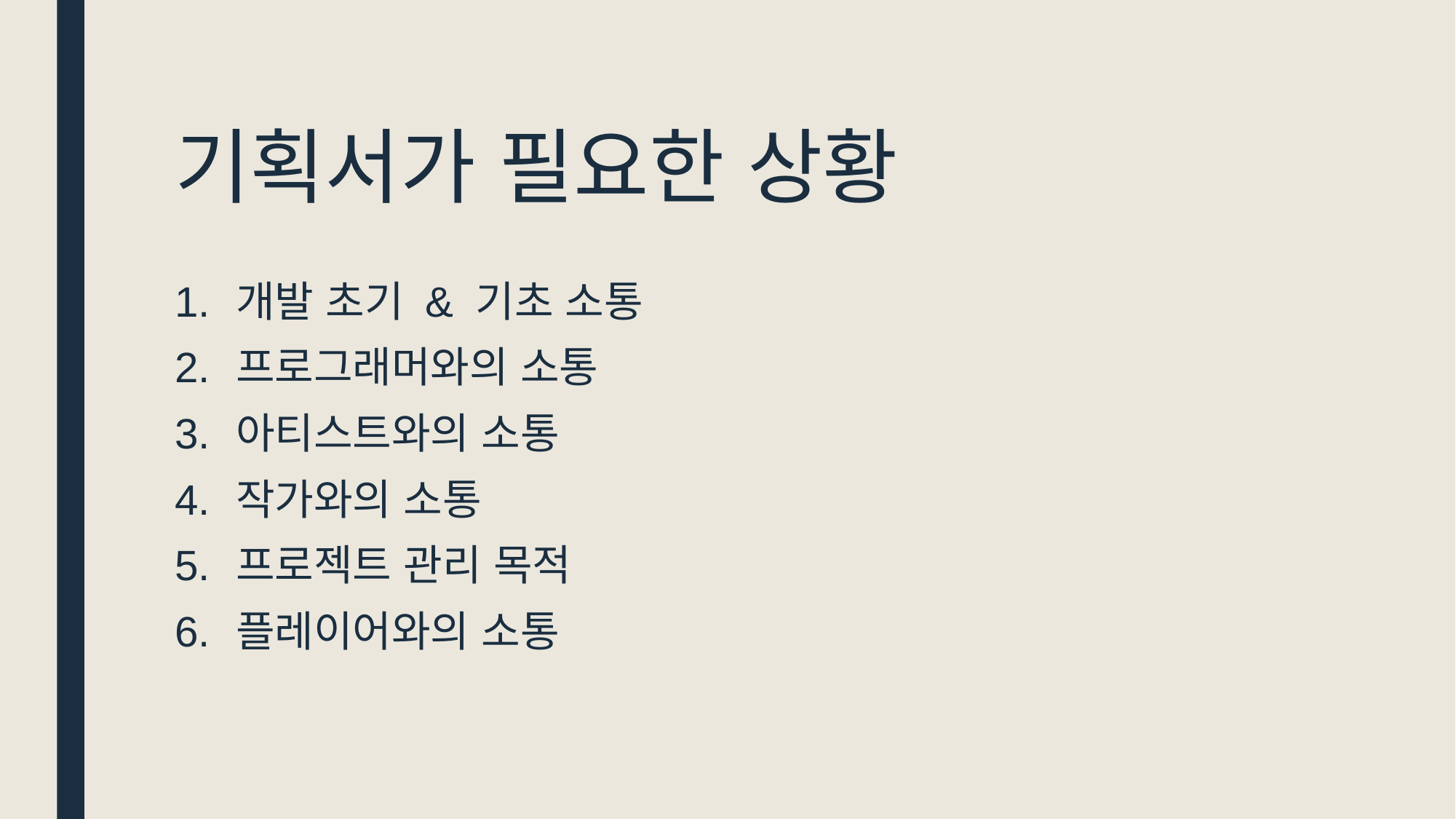

# 기획서가 필요한 상황
개발 초기 & 기초 소통
프로그래머와의 소통
아티스트와의 소통
작가와의 소통
프로젝트 관리 목적
플레이어와의 소통